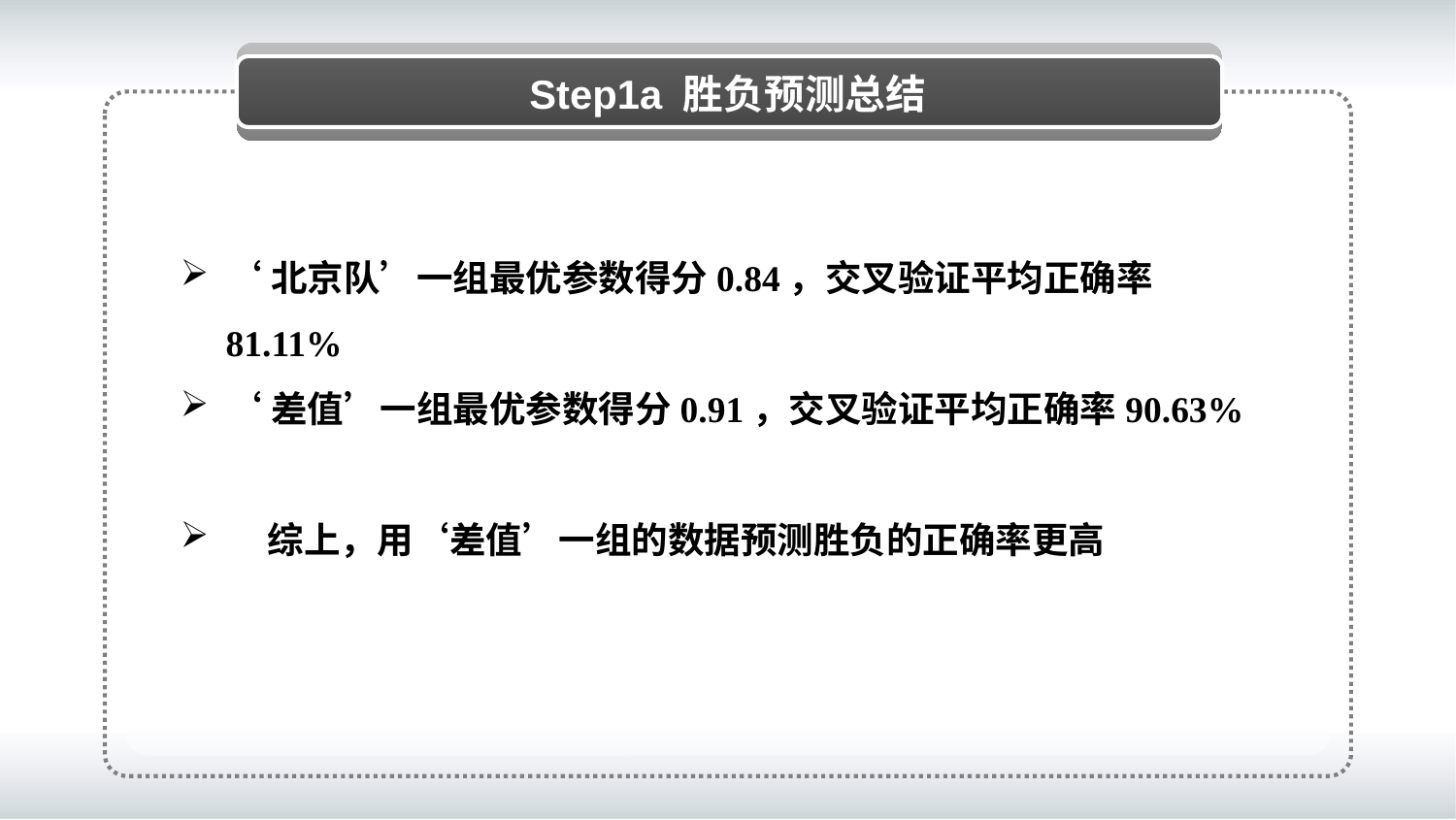

Step1a 胜负预测总结

‘北京队’一组最优参数得分0.84，交叉验证平均正确率81.11%
‘差值’一组最优参数得分0.91，交叉验证平均正确率90.63%

    综上，用‘差值’一组的数据预测胜负的正确率更高